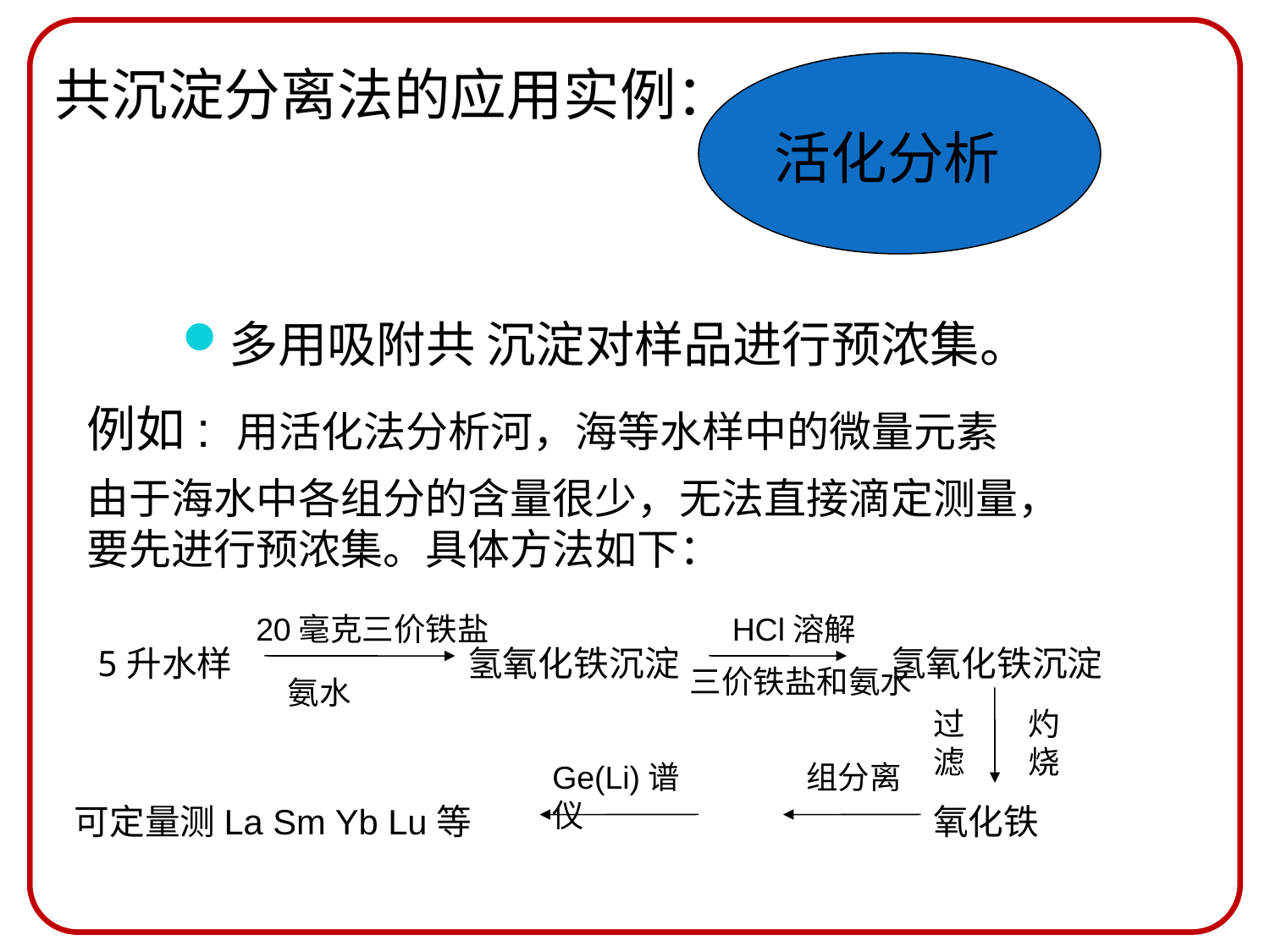

共沉淀分离法的应用实例：

活化分析
多用吸附共 沉淀对样品进行预浓集。
例如: 用活化法分析河，海等水样中的微量元素
由于海水中各组分的含量很少，无法直接滴定测量，要先进行预浓集。具体方法如下：
20毫克三价铁盐
HCl溶解
5升水样
氢氧化铁沉淀
氢氧化铁沉淀

三价铁盐和氨水

氨水

过滤
灼烧
Ge(Li)谱仪
组分离
可定量测La Sm Yb Lu等
氧化铁